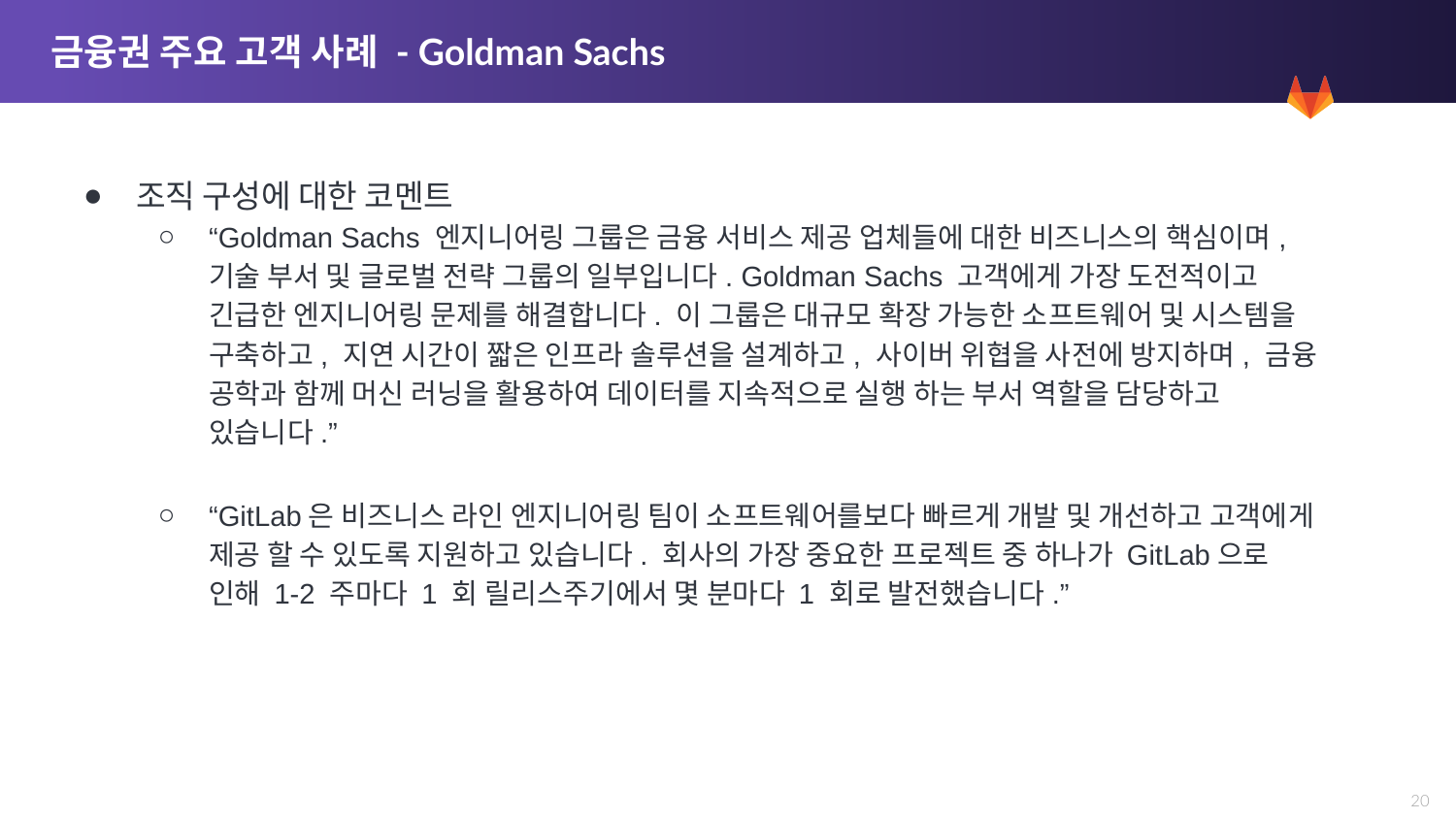

# 금융권 주요 고객 사례 - Goldman Sachs
조직 구성에 대한 코멘트
“Goldman Sachs 엔지니어링 그룹은 금융 서비스 제공 업체들에 대한 비즈니스의 핵심이며, 기술 부서 및 글로벌 전략 그룹의 일부입니다. Goldman Sachs 고객에게 가장 도전적이고 긴급한 엔지니어링 문제를 해결합니다. 이 그룹은 대규모 확장 가능한 소프트웨어 및 시스템을 구축하고, 지연 시간이 짧은 인프라 솔루션을 설계하고, 사이버 위협을 사전에 방지하며, 금융 공학과 함께 머신 러닝을 활용하여 데이터를 지속적으로 실행 하는 부서 역할을 담당하고 있습니다.”

“GitLab은 비즈니스 라인 엔지니어링 팀이 소프트웨어를보다 빠르게 개발 및 개선하고 고객에게 제공 할 수 있도록 지원하고 있습니다. 회사의 가장 중요한 프로젝트 중 하나가 GitLab으로 인해 1-2 주마다 1 회 릴리스주기에서 몇 분마다 1 회로 발전했습니다.”